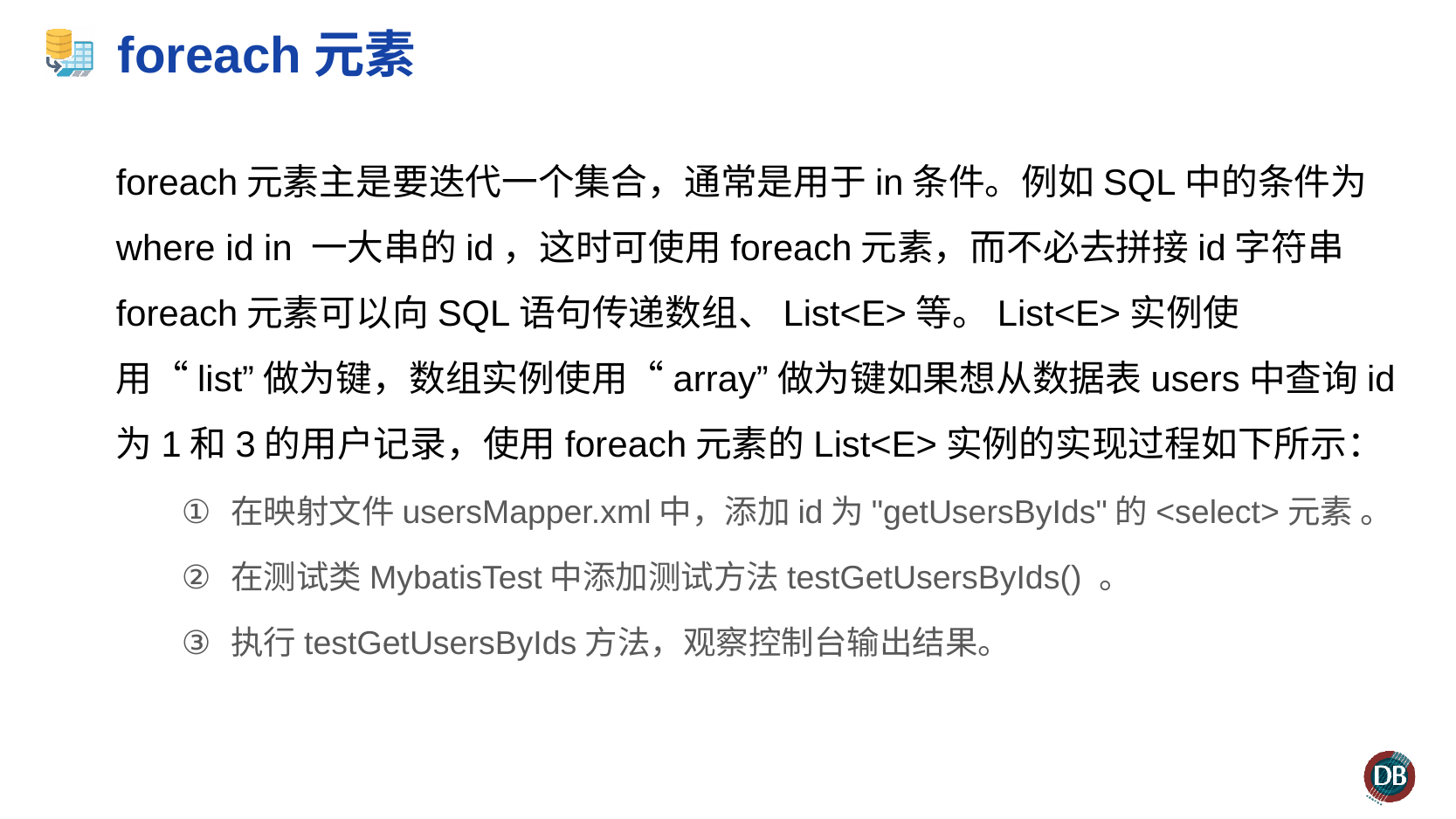

# foreach元素
foreach元素主是要迭代一个集合，通常是用于in条件。例如SQL中的条件为where id in 一大串的id，这时可使用foreach元素，而不必去拼接id字符串foreach元素可以向SQL语句传递数组、List<E>等。List<E>实例使用“list”做为键，数组实例使用“array”做为键如果想从数据表users中查询id为1和3的用户记录，使用foreach元素的List<E>实例的实现过程如下所示：
在映射文件usersMapper.xml中，添加id为"getUsersByIds"的<select>元素 。
在测试类MybatisTest中添加测试方法testGetUsersByIds() 。
执行testGetUsersByIds方法，观察控制台输出结果。